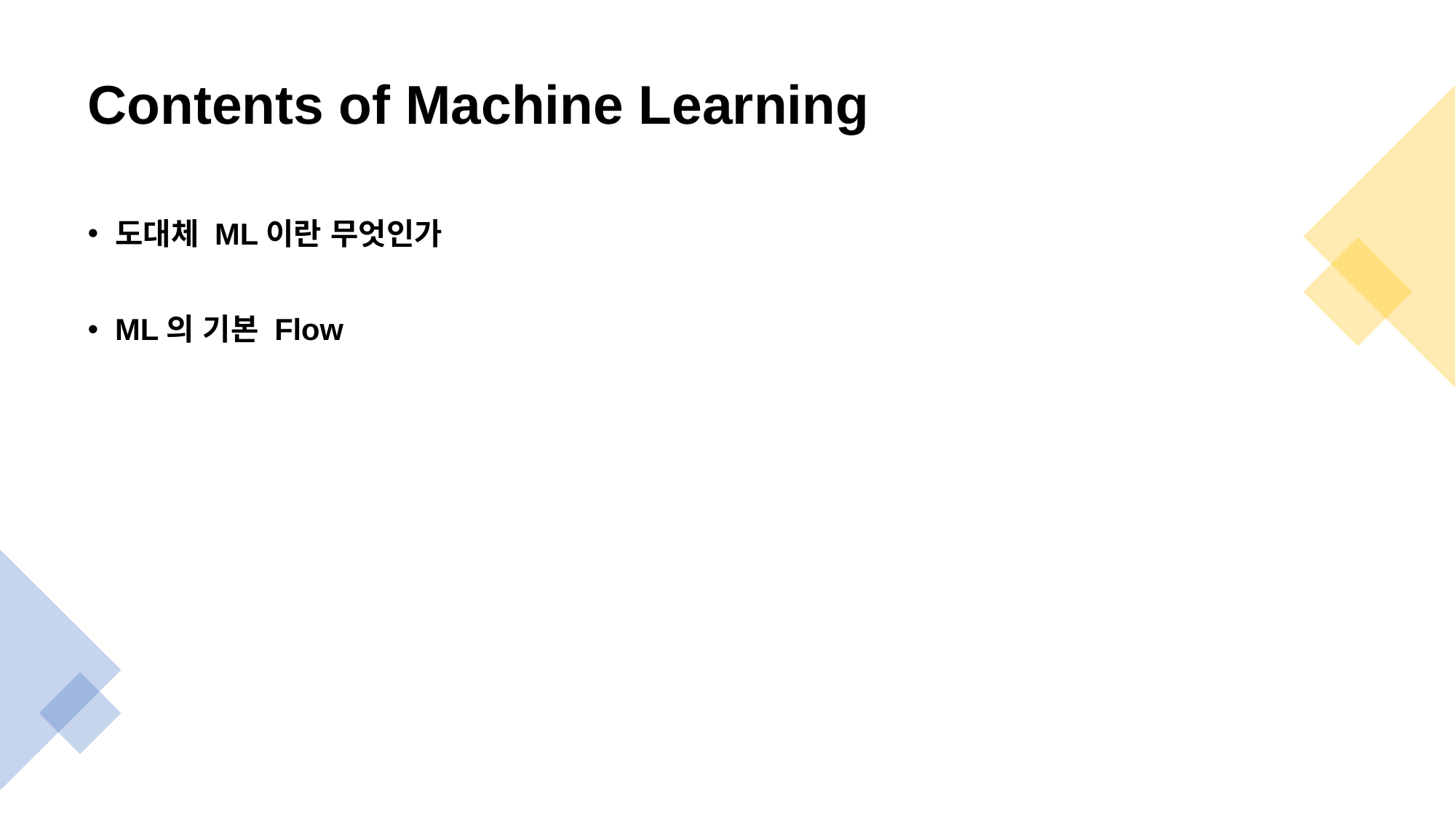

# Contents of Machine Learning

도대체 ML이란 무엇인가

ML의 기본 Flow